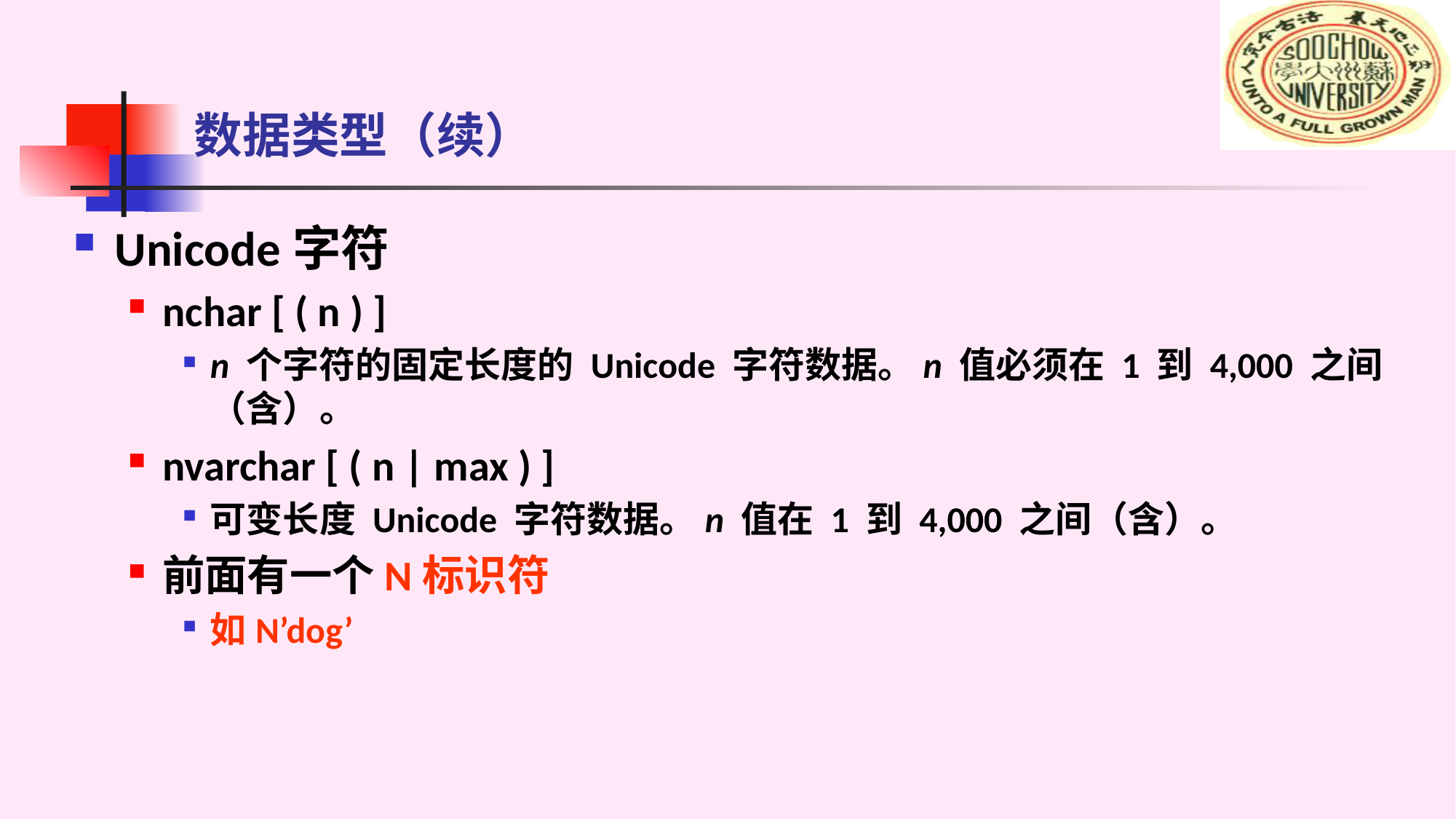

# 数据类型（续）
Unicode字符
nchar [ ( n ) ]
n 个字符的固定长度的 Unicode 字符数据。n 值必须在 1 到 4,000 之间（含）。
nvarchar [ ( n | max ) ]
可变长度 Unicode 字符数据。n 值在 1 到 4,000 之间（含）。
前面有一个N标识符
如N’dog’